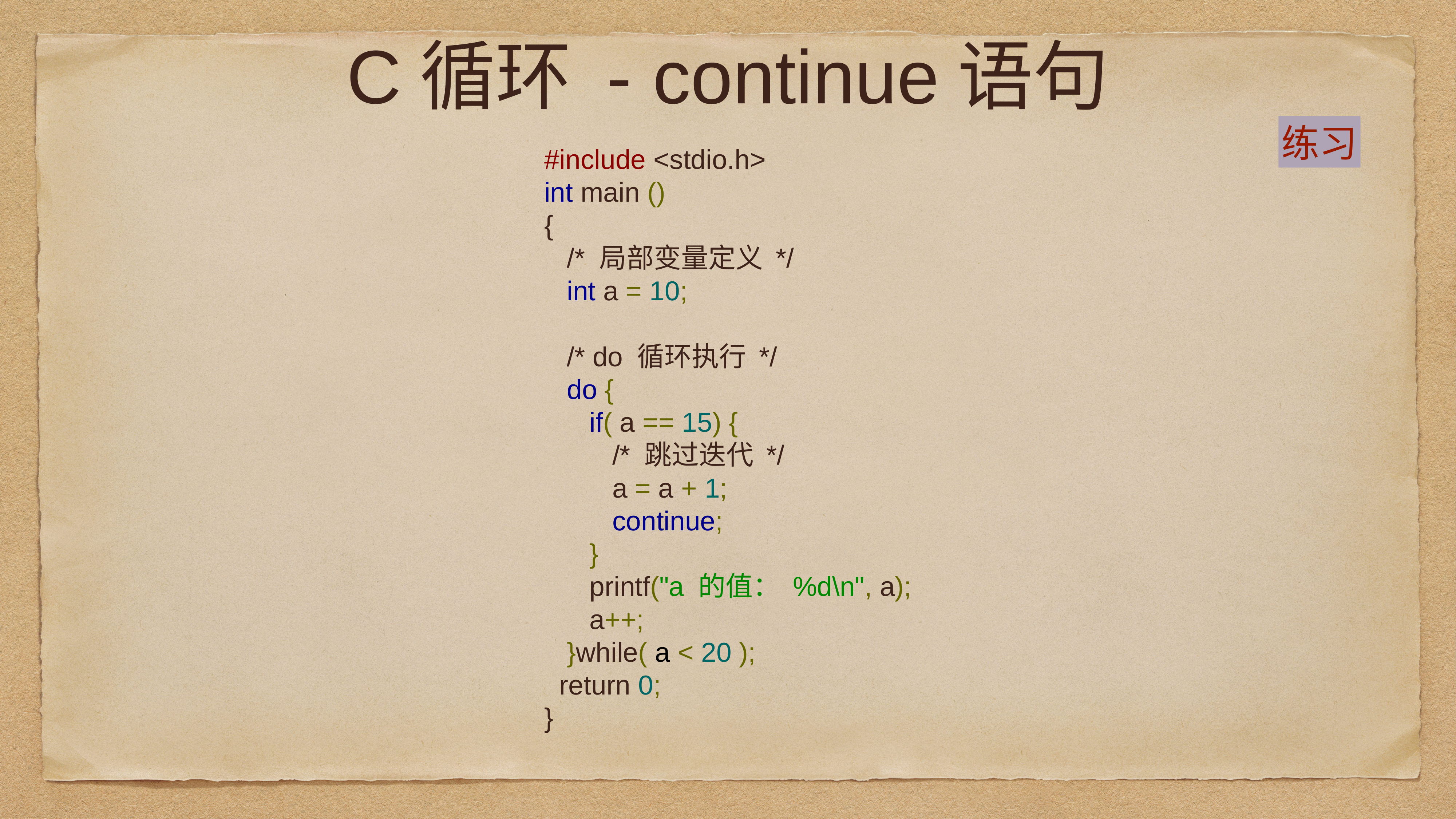

# C循环 - continue语句
练习
#include <stdio.h>
int main ()
{
   /* 局部变量定义 */
   int a = 10;

   /* do 循环执行 */
   do {
      if( a == 15) {
         /* 跳过迭代 */
         a = a + 1;
         continue;
      }
      printf("a 的值： %d\n", a);
      a++;
   }while( a < 20 );
  return 0;
}